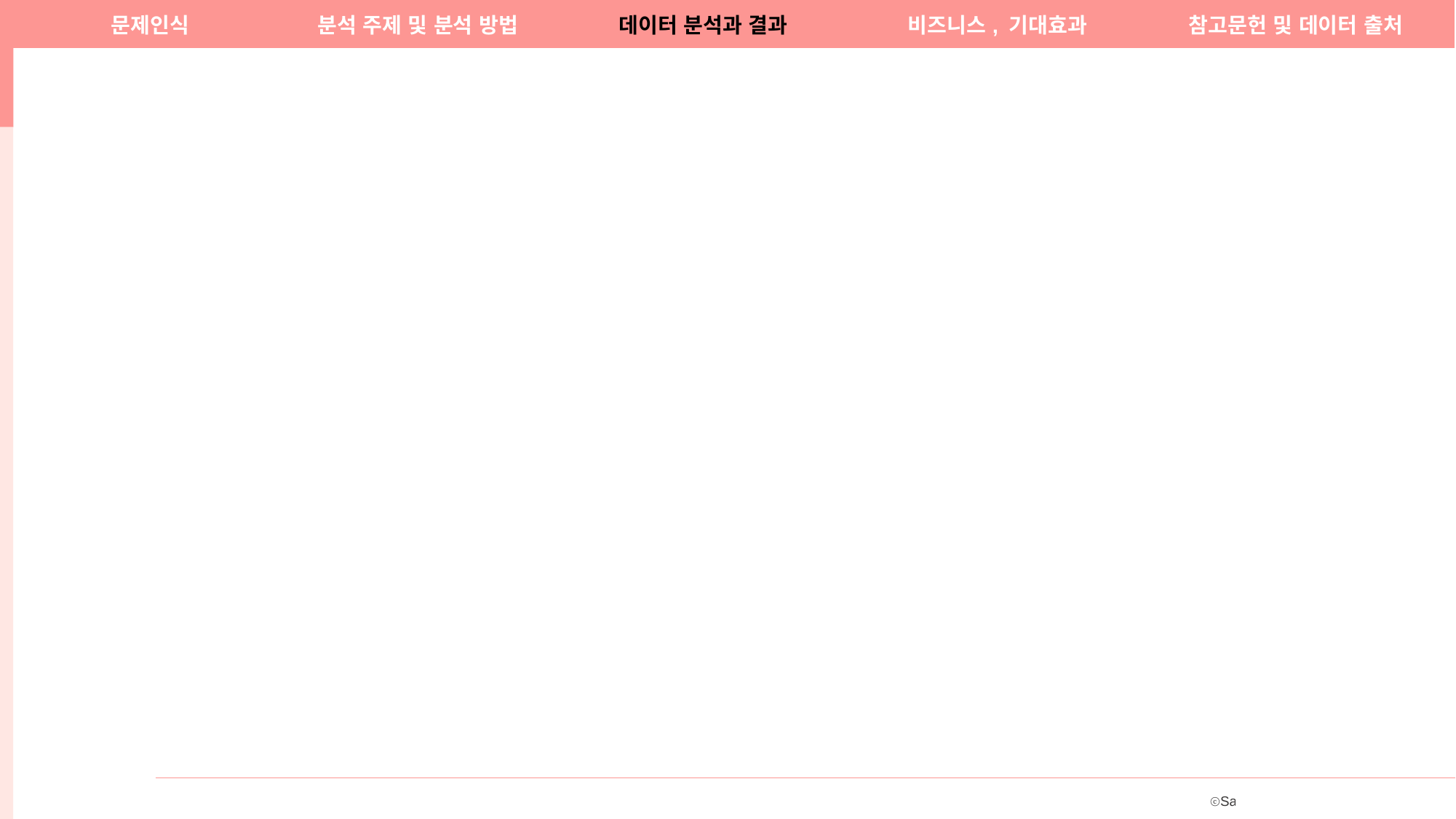

| 문제인식 | 분석 주제 및 분석 방법 | 데이터 분석과 결과 | 비즈니스, 기대효과 | 참고문헌 및 데이터 출처 |
| --- | --- | --- | --- | --- |